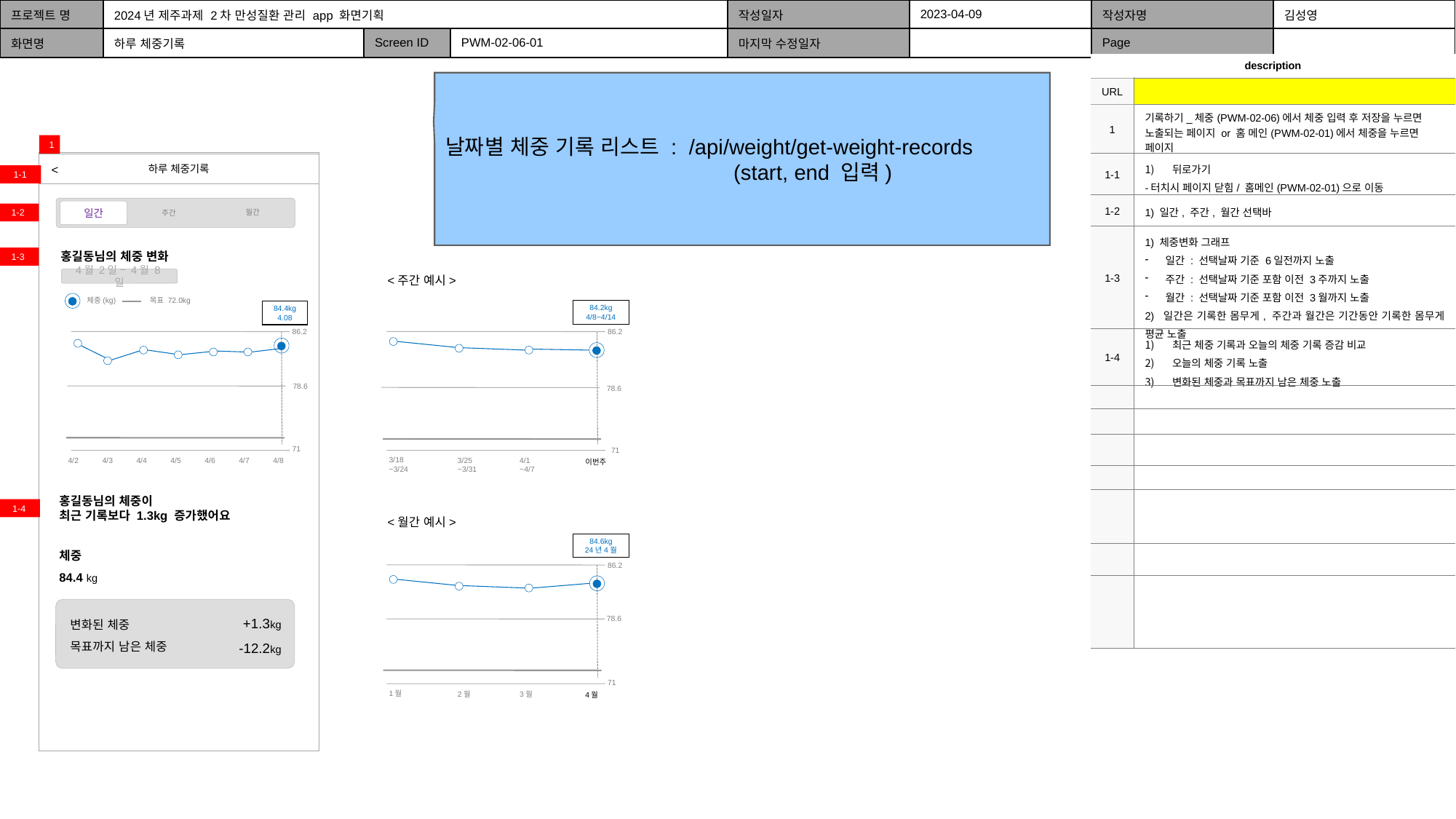

| 프로젝트 명 | 2024년 제주과제 2차 만성질환 관리 app 화면기획 |  |  | 작성일자 | 2023-04-09 | 작성자명 | 김성영 |
| --- | --- | --- | --- | --- | --- | --- | --- |
| 화면명 | 하루 체중기록 | Screen ID | PWM-02-06-01 | 마지막 수정일자 |  | Page |  |
| description |  |
| --- | --- |
| URL |  |
| 1 | 기록하기\_체중(PWM-02-06)에서 체중 입력 후 저장을 누르면 노출되는 페이지 or 홈 메인(PWM-02-01)에서 체중을 누르면 페이지 |
| 1-1 | 뒤로가기 -터치시 페이지 닫힘/ 홈메인(PWM-02-01)으로 이동 |
| 1-2 | 1) 일간, 주간, 월간 선택바 |
| 1-3 | 1) 체중변화 그래프 일간 : 선택날짜 기준 6일전까지 노출 주간 : 선택날짜 기준 포함 이전 3주까지 노출 월간 : 선택날짜 기준 포함 이전 3월까지 노출 2) 일간은 기록한 몸무게, 주간과 월간은 기간동안 기록한 몸무게 평균 노출 |
| 1-4 | 최근 체중 기록과 오늘의 체중 기록 증감 비교 오늘의 체중 기록 노출 변화된 체중과 목표까지 남은 체중 노출 |
|  |  |
|  |  |
|  |  |
|  |  |
|  |  |
|  |  |
|  |  |
날짜별 체중 기록 리스트 :  /api/weight/get-weight-records
                                                (start, end 입력)
1

하루 체중기록
<
64%
1-1

일간
월간
주간
1-2
홍길동님의 체중 변화
1-3
<주간 예시>
4월 2일 – 4월 8일
목표 72.0kg
체중(kg)

84.2kg
4/8~4/14
84.4kg
4.08
86.2
86.2

78.6
78.6
71
71
3/18
~3/24
4/2
4/3
4/4
4/5
4/6
4/7
4/8
3/25
~3/31
4/1
~4/7
이번주
홍길동님의 체중이
최근 기록보다 1.3kg 증가했어요
1-4
<월간 예시>
84.6kg
24년4월
체중
84.4 kg
86.2

+1.3kg
-12.2kg
변화된 체중
목표까지 남은 체중
78.6
71
1월
2월
3월
4월